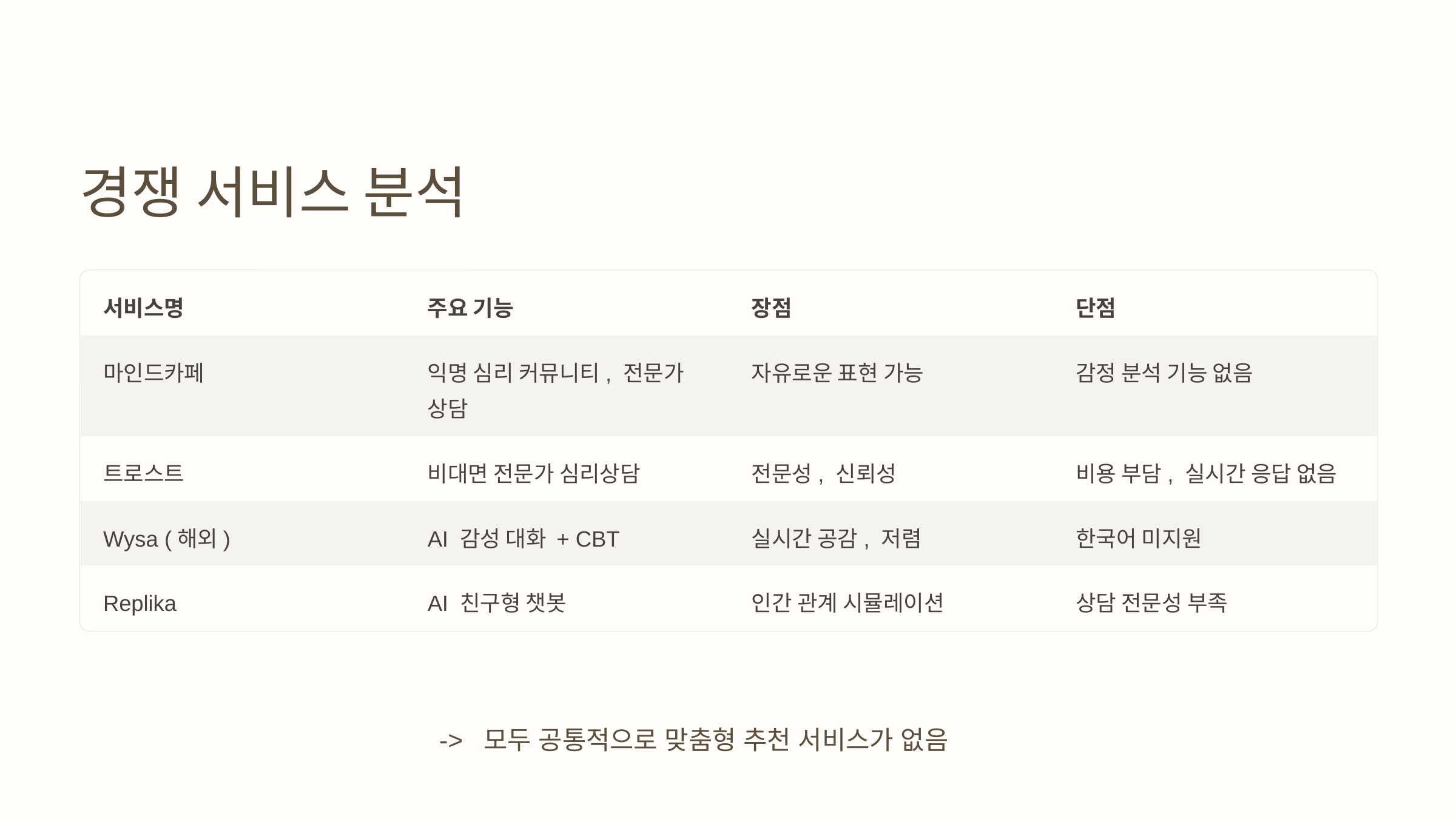

경쟁 서비스 분석

서비스명
주요 기능
장점
단점

마인드카페
익명 심리 커뮤니티, 전문가 상담
자유로운 표현 가능
감정 분석 기능 없음

트로스트
비대면 전문가 심리상담
전문성, 신뢰성
비용 부담, 실시간 응답 없음

Wysa (해외)
AI 감성 대화 + CBT
실시간 공감, 저렴
한국어 미지원

Replika
AI 친구형 챗봇
인간 관계 시뮬레이션
상담 전문성 부족
->  모두 공통적으로 맞춤형 추천 서비스가 없음